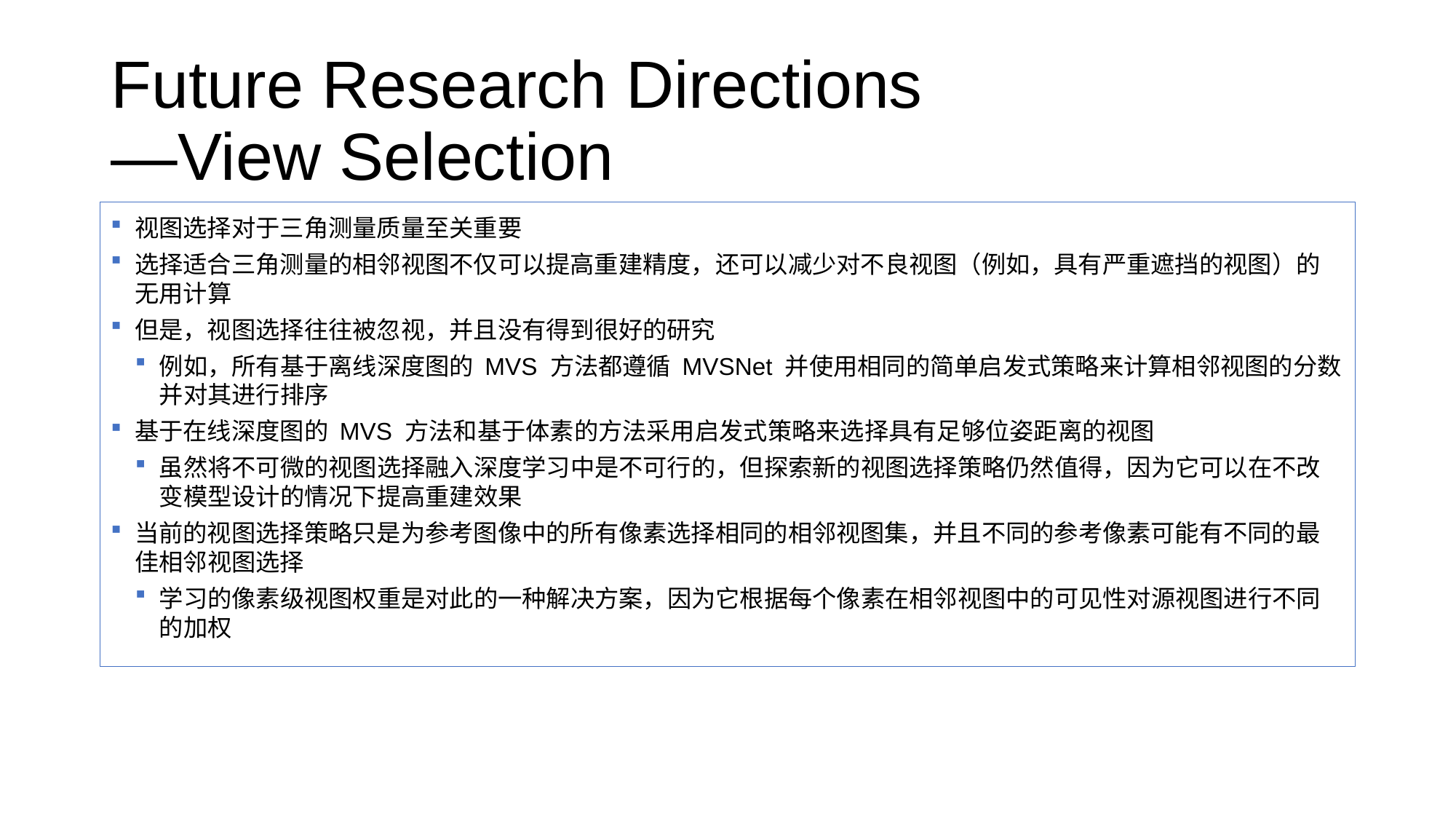

# Future Research Directions —View Selection
视图选择对于三角测量质量至关重要
选择适合三角测量的相邻视图不仅可以提高重建精度，还可以减少对不良视图（例如，具有严重遮挡的视图）的无用计算
但是，视图选择往往被忽视，并且没有得到很好的研究
例如，所有基于离线深度图的 MVS 方法都遵循 MVSNet 并使用相同的简单启发式策略来计算相邻视图的分数并对其进行排序
基于在线深度图的 MVS 方法和基于体素的方法采用启发式策略来选择具有足够位姿距离的视图
虽然将不可微的视图选择融入深度学习中是不可行的，但探索新的视图选择策略仍然值得，因为它可以在不改变模型设计的情况下提高重建效果
当前的视图选择策略只是为参考图像中的所有像素选择相同的相邻视图集，并且不同的参考像素可能有不同的最佳相邻视图选择
学习的像素级视图权重是对此的一种解决方案，因为它根据每个像素在相邻视图中的可见性对源视图进行不同的加权